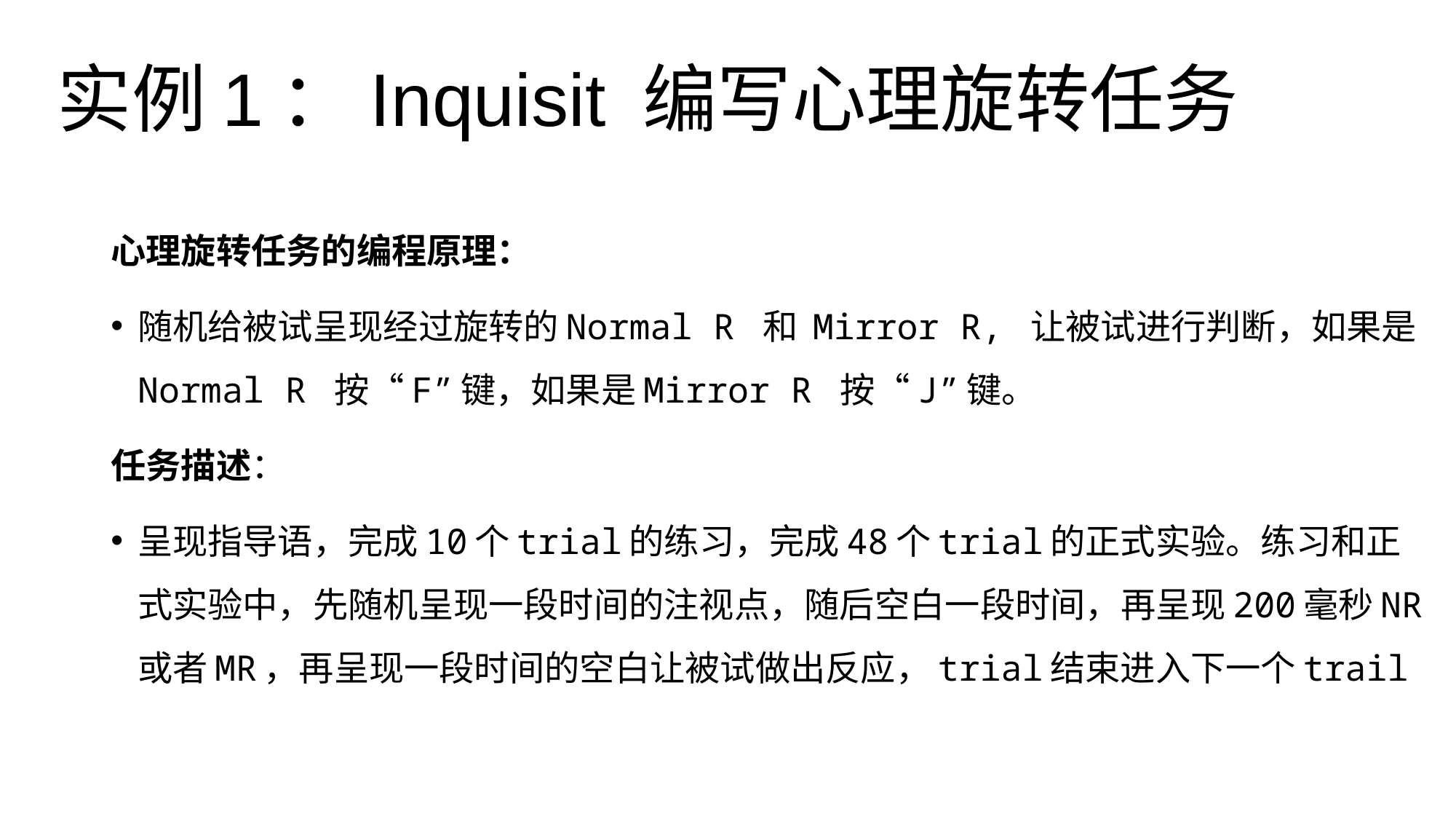

# 实例1：Inquisit 编写心理旋转任务
心理旋转任务的编程原理：
随机给被试呈现经过旋转的Normal R 和 Mirror R, 让被试进行判断，如果是Normal R 按“F”键，如果是Mirror R 按“J”键。
任务描述：
呈现指导语，完成10个trial的练习，完成48个trial的正式实验。练习和正式实验中，先随机呈现一段时间的注视点，随后空白一段时间，再呈现200毫秒NR或者MR，再呈现一段时间的空白让被试做出反应，trial结束进入下一个trail